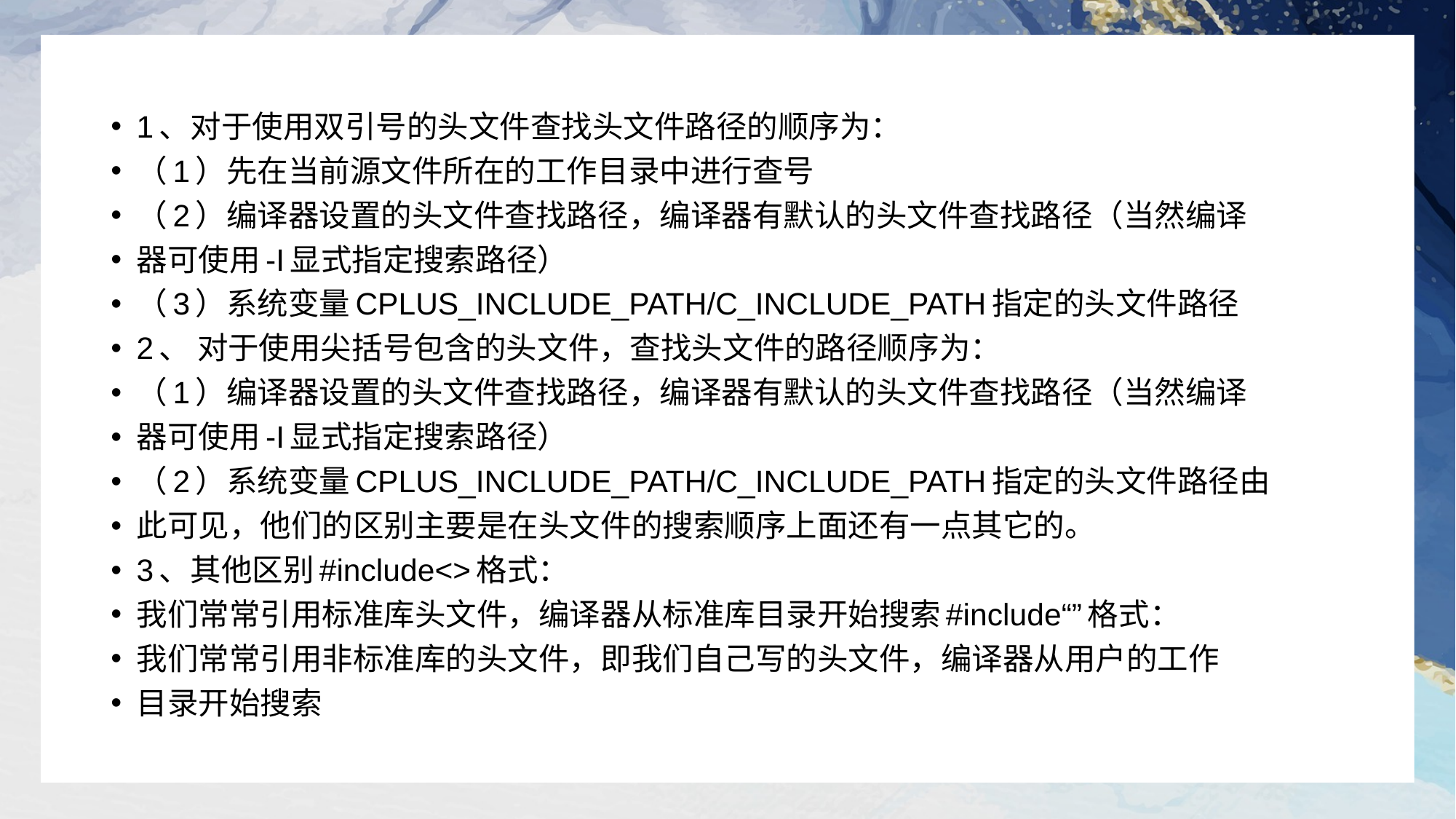

1、对于使用双引号的头文件查找头文件路径的顺序为：
（1）先在当前源文件所在的工作目录中进行查号
（2）编译器设置的头文件查找路径，编译器有默认的头文件查找路径（当然编译
器可使用-I显式指定搜索路径）
（3）系统变量CPLUS_INCLUDE_PATH/C_INCLUDE_PATH指定的头文件路径
2、 对于使用尖括号包含的头文件，查找头文件的路径顺序为：
（1）编译器设置的头文件查找路径，编译器有默认的头文件查找路径（当然编译
器可使用-I显式指定搜索路径）
（2）系统变量CPLUS_INCLUDE_PATH/C_INCLUDE_PATH指定的头文件路径由
此可见，他们的区别主要是在头文件的搜索顺序上面还有一点其它的。
3、其他区别#include<>格式：
我们常常引用标准库头文件，编译器从标准库目录开始搜索#include“”格式：
我们常常引用非标准库的头文件，即我们自己写的头文件，编译器从用户的工作
目录开始搜索